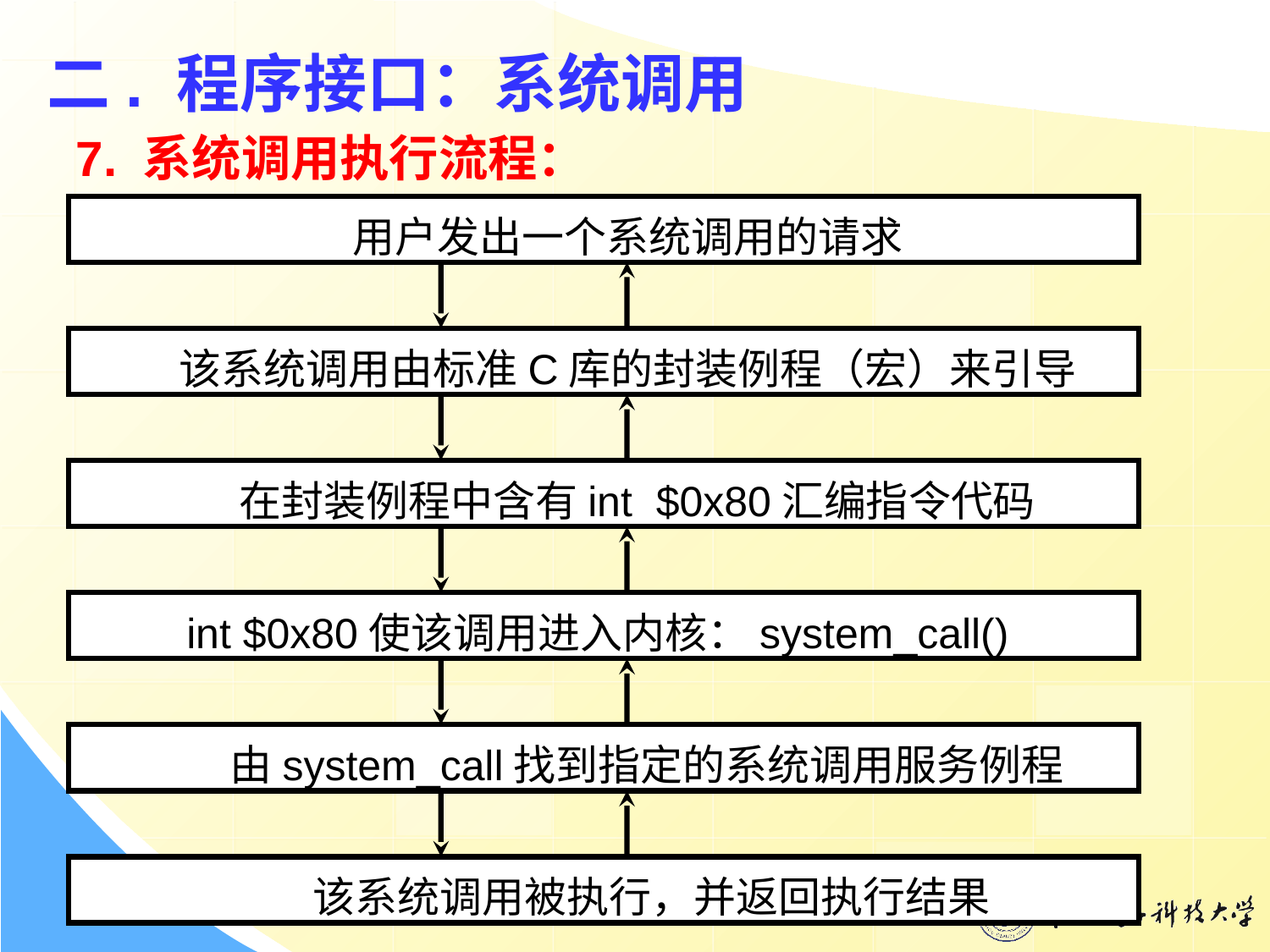

二. 程序接口：系统调用
7. 系统调用执行流程：

    用户发出一个系统调用的请求

    该系统调用由标准C库的封装例程（宏）来引导

      在封装例程中含有int  $0x80汇编指令代码

   int $0x80使该调用进入内核：system_call()

        由system_call找到指定的系统调用服务例程

         该系统调用被执行，并返回执行结果